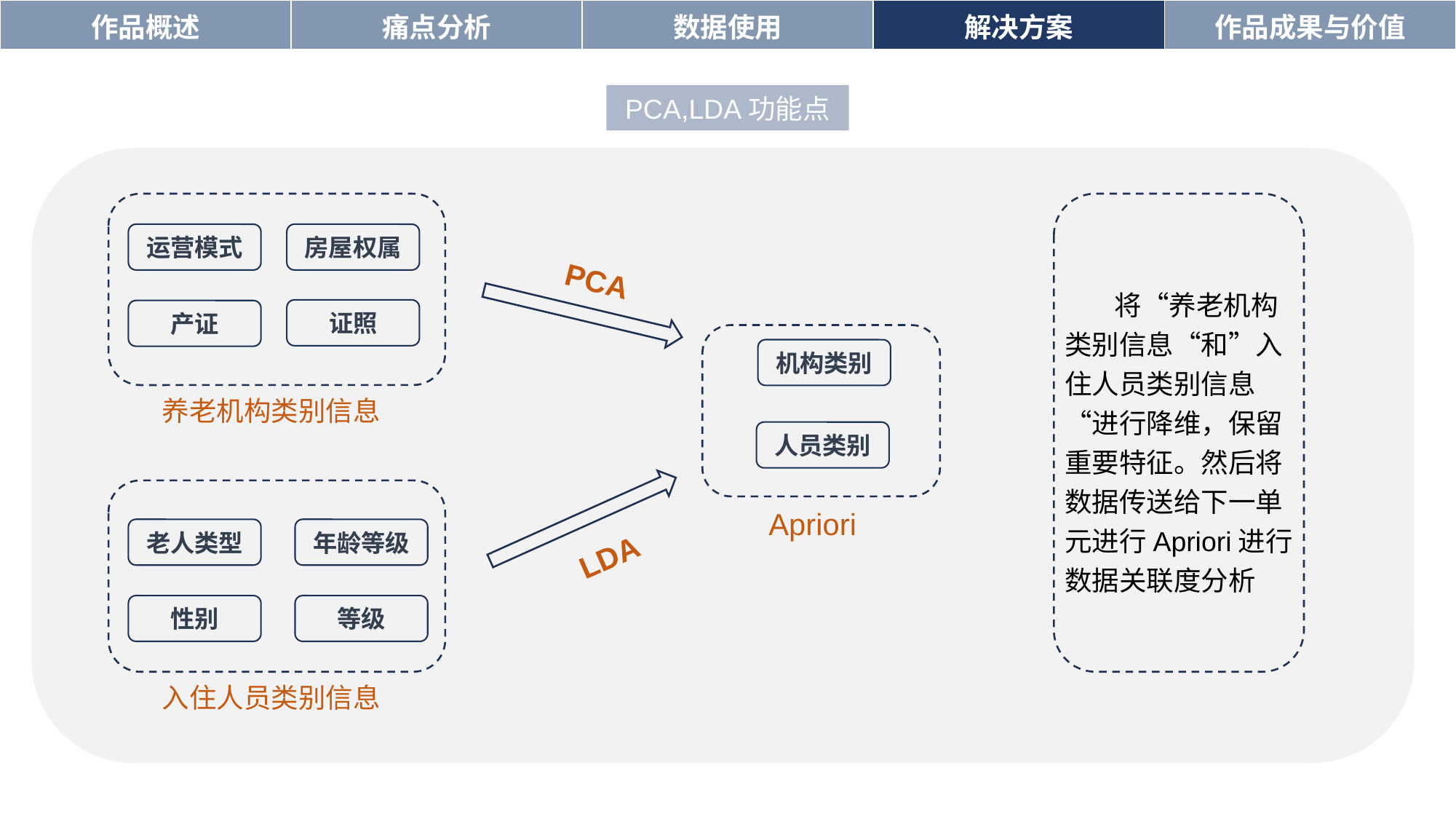

| 作品概述 | 痛点分析 | 数据使用 | 解决方案 | 作品成果与价值 |
| --- | --- | --- | --- | --- |
PCA,LDA功能点

运营模式
房屋权属
       将“养老机构类别信息“和”入住人员类别信息“进行降维，保留重要特征。然后将数据传送给下一单元进行Apriori进行数据关联度分析
PCA
证照

产证

机构类别
养老机构类别信息
人员类别

LDA
Apriori

老人类型
年龄等级
性别
等级
入住人员类别信息